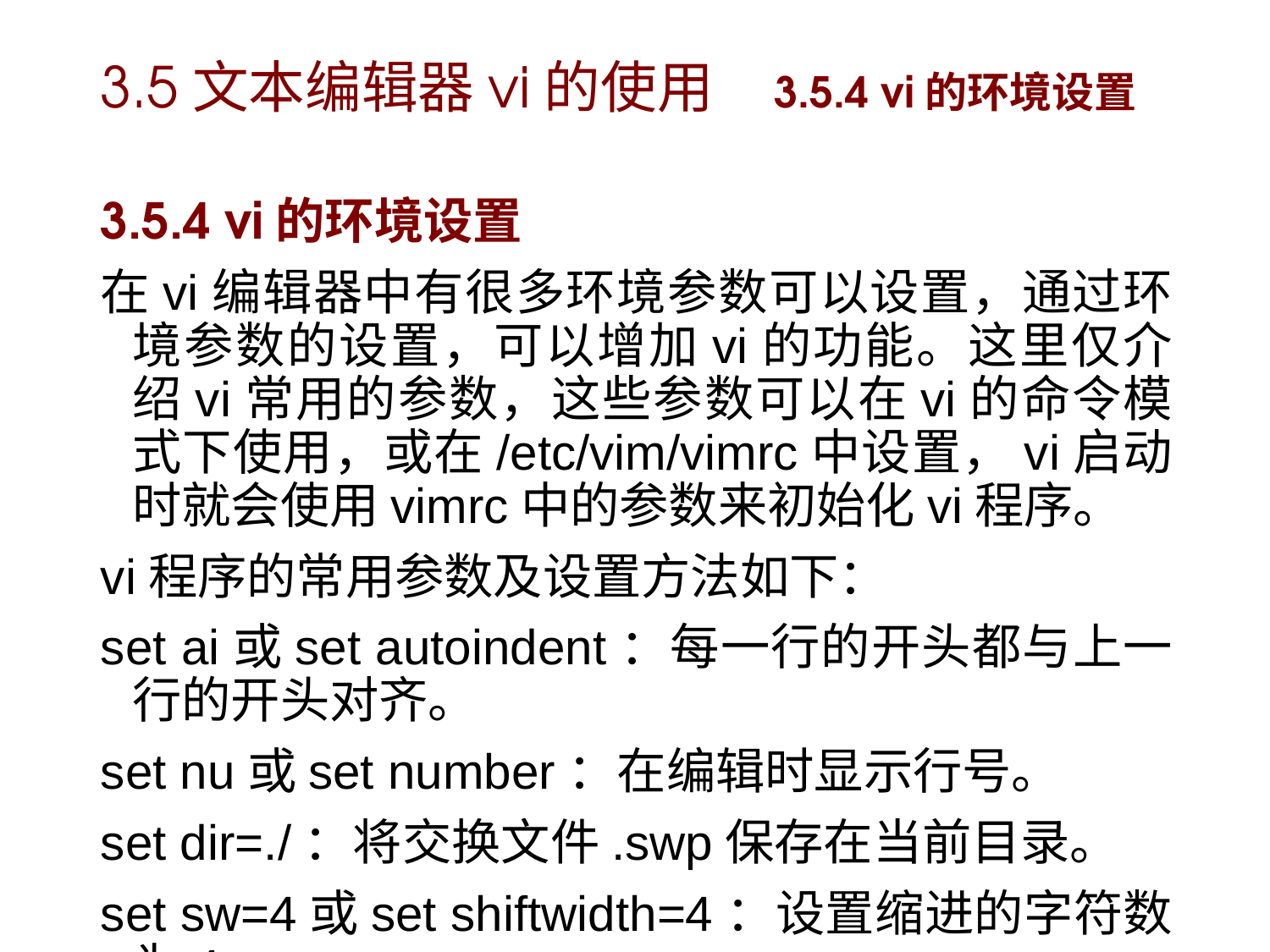

# 3.5文本编辑器vi的使用	  3.5.4 vi的环境设置
3.5.4 vi的环境设置
在vi编辑器中有很多环境参数可以设置，通过环境参数的设置，可以增加vi的功能。这里仅介绍vi常用的参数，这些参数可以在vi的命令模式下使用，或在/etc/vim/vimrc中设置，vi启动时就会使用vimrc中的参数来初始化vi程序。
vi程序的常用参数及设置方法如下：
set ai或set autoindent：每一行的开头都与上一行的开头对齐。
set nu或set number：在编辑时显示行号。
set dir=./：将交换文件.swp保存在当前目录。
set sw=4或set shiftwidth=4：设置缩进的字符数为4。
syntax on：开启语法着色。
说明：其中set命令是用来设置这些参数的。